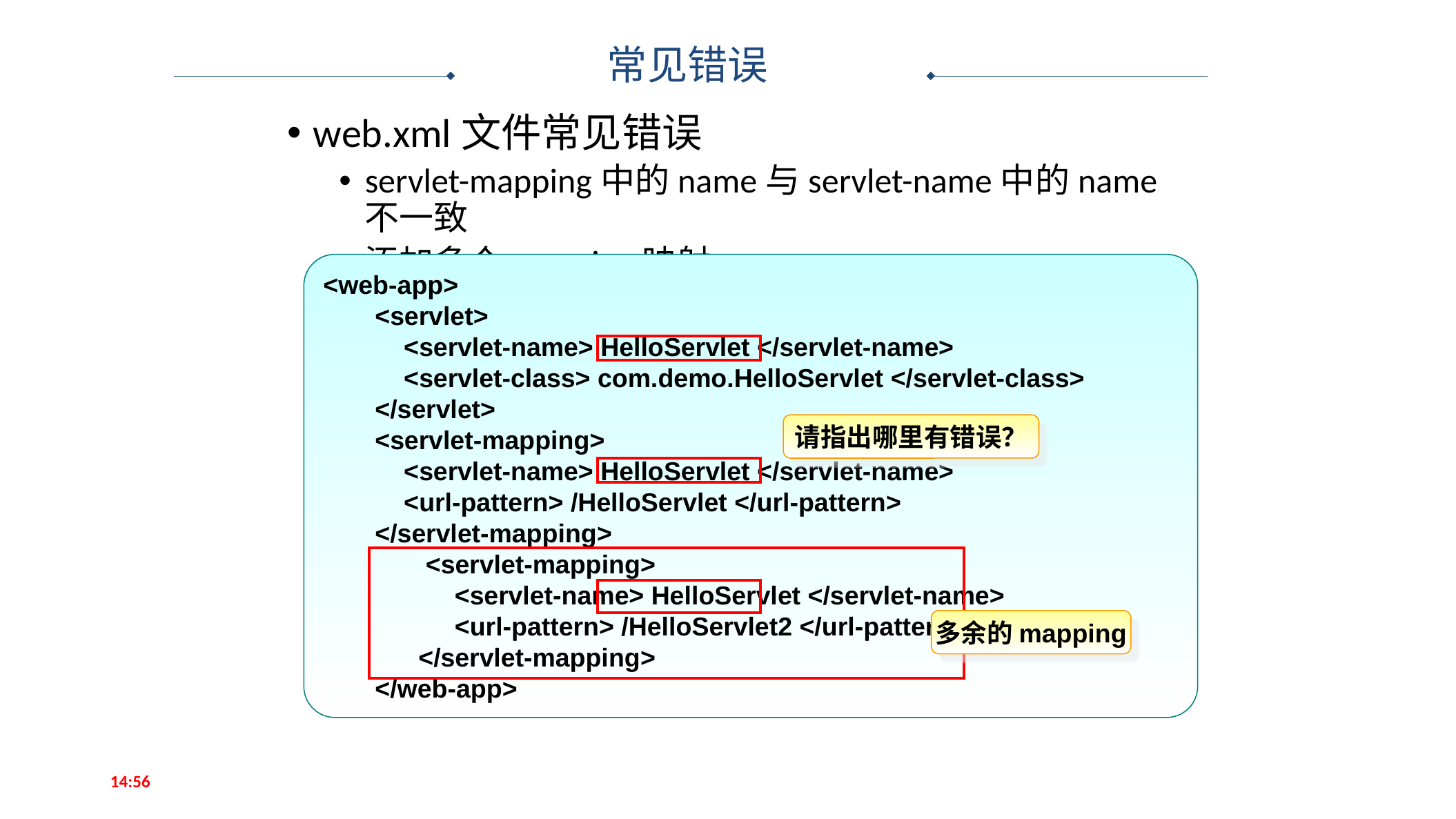

常见错误
web.xml文件常见错误
servlet-mapping中的name与servlet-name中的name不一致
添加多个mapping映射

<web-app>
<servlet>
    <servlet-name> HelloServlet </servlet-name>
    <servlet-class> com.demo.HelloServlet </servlet-class>
</servlet>
<servlet-mapping>
    <servlet-name> HelloServlet </servlet-name>
    <url-pattern> /HelloServlet </url-pattern>
</servlet-mapping>
       <servlet-mapping>
           <servlet-name> HelloServlet </servlet-name>
           <url-pattern> /HelloServlet2 </url-pattern>
      </servlet-mapping>
</web-app>
<web-app>
<servlet>
    <servlet-name> Helloservlet </servlet-name>
    <servlet-class> y2javaee.sg.ch02.HelloServlet </servlet-class>
</servlet>

<servlet-mapping>
    <servlet-name> HelloServlet </servlet-name>
    <url-pattern> /HelloServlet </url-pattern>
</servlet-mapping>
</web-app>

请指出哪里有错误？

请指出哪里有错误？
servlet-name不一致

多余的mapping
14:56